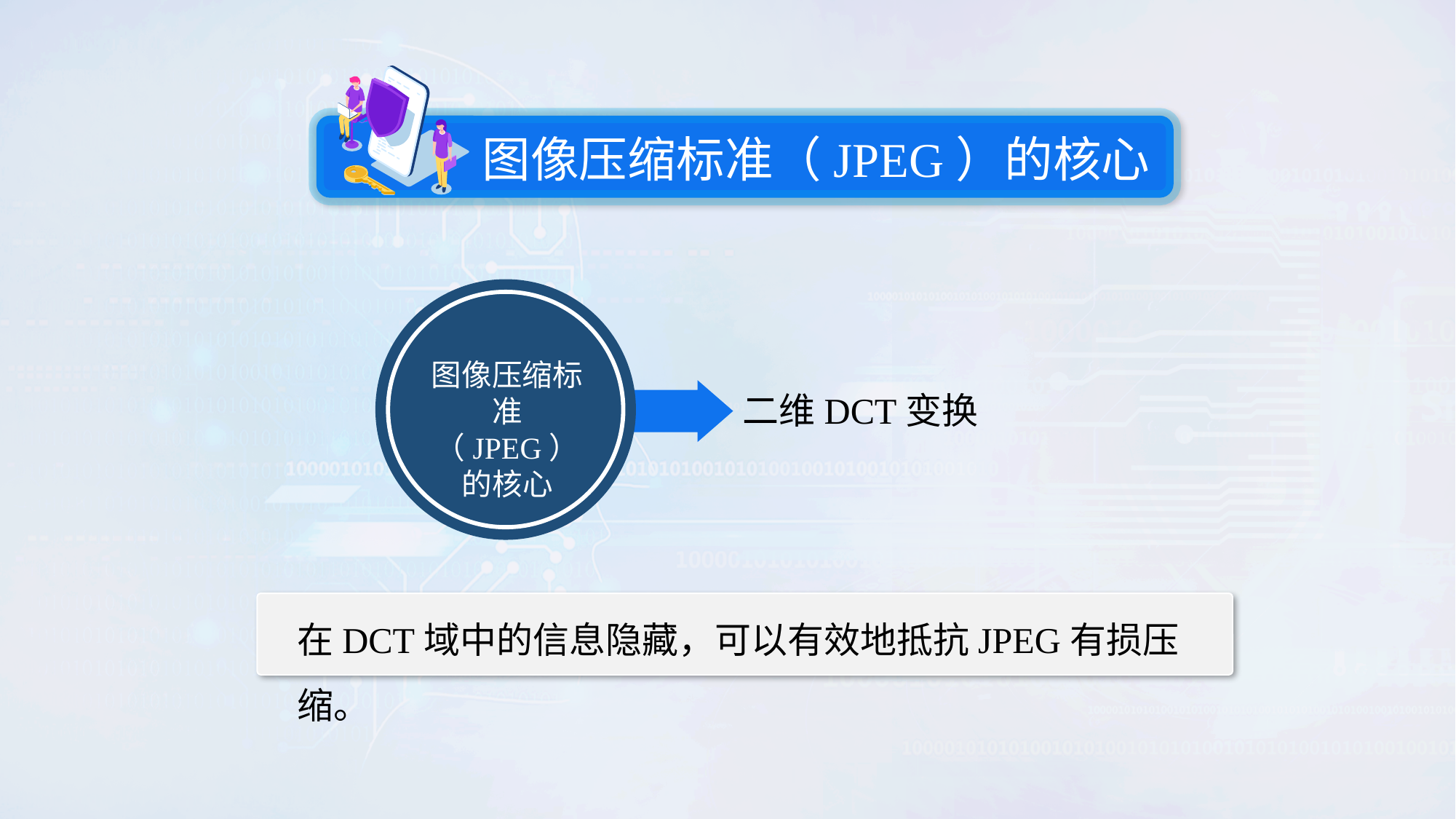

图像压缩标准（JPEG）的核心

图像压缩标准（JPEG）的核心

二维DCT变换
在DCT域中的信息隐藏，可以有效地抵抗JPEG有损压缩。